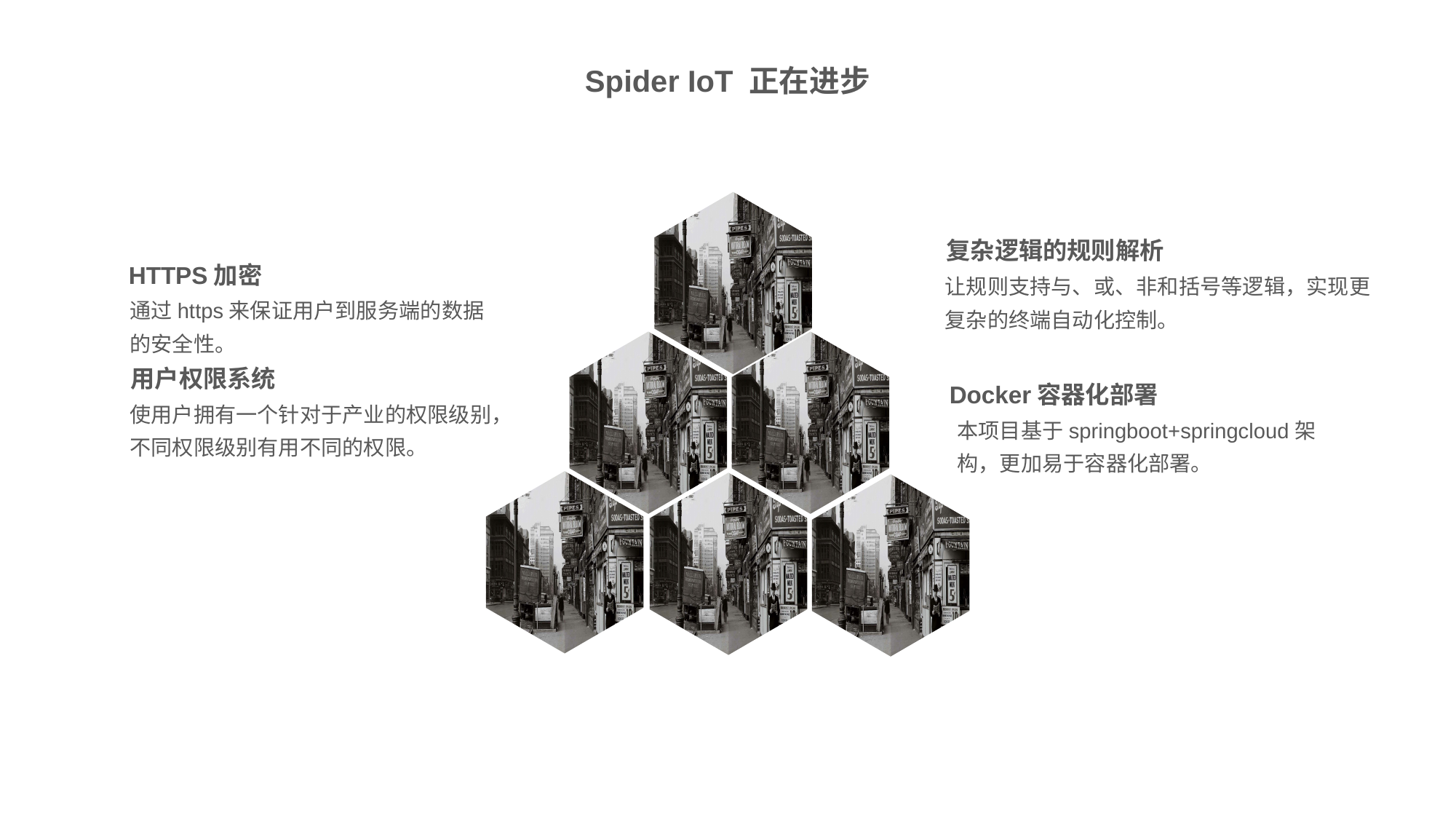

Spider IoT 正在进步

复杂逻辑的规则解析
让规则支持与、或、非和括号等逻辑，实现更复杂的终端自动化控制。
HTTPS加密
通过https来保证用户到服务端的数据的安全性。
用户权限系统
使用户拥有一个针对于产业的权限级别，不同权限级别有用不同的权限。
Docker容器化部署
本项目基于springboot+springcloud架构，更加易于容器化部署。